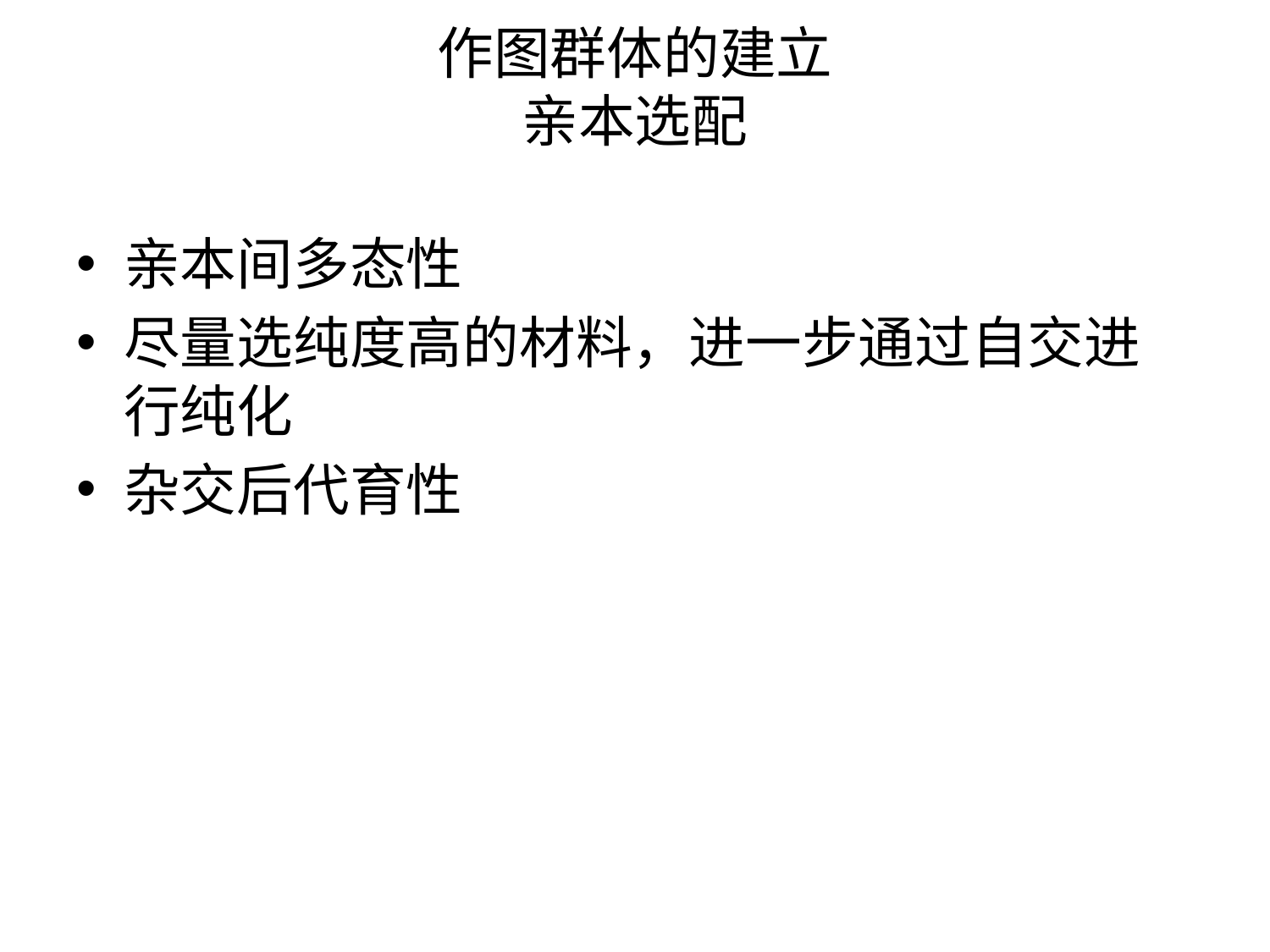

# 作图群体的建立 亲本选配
亲本间多态性
尽量选纯度高的材料，进一步通过自交进行纯化
杂交后代育性